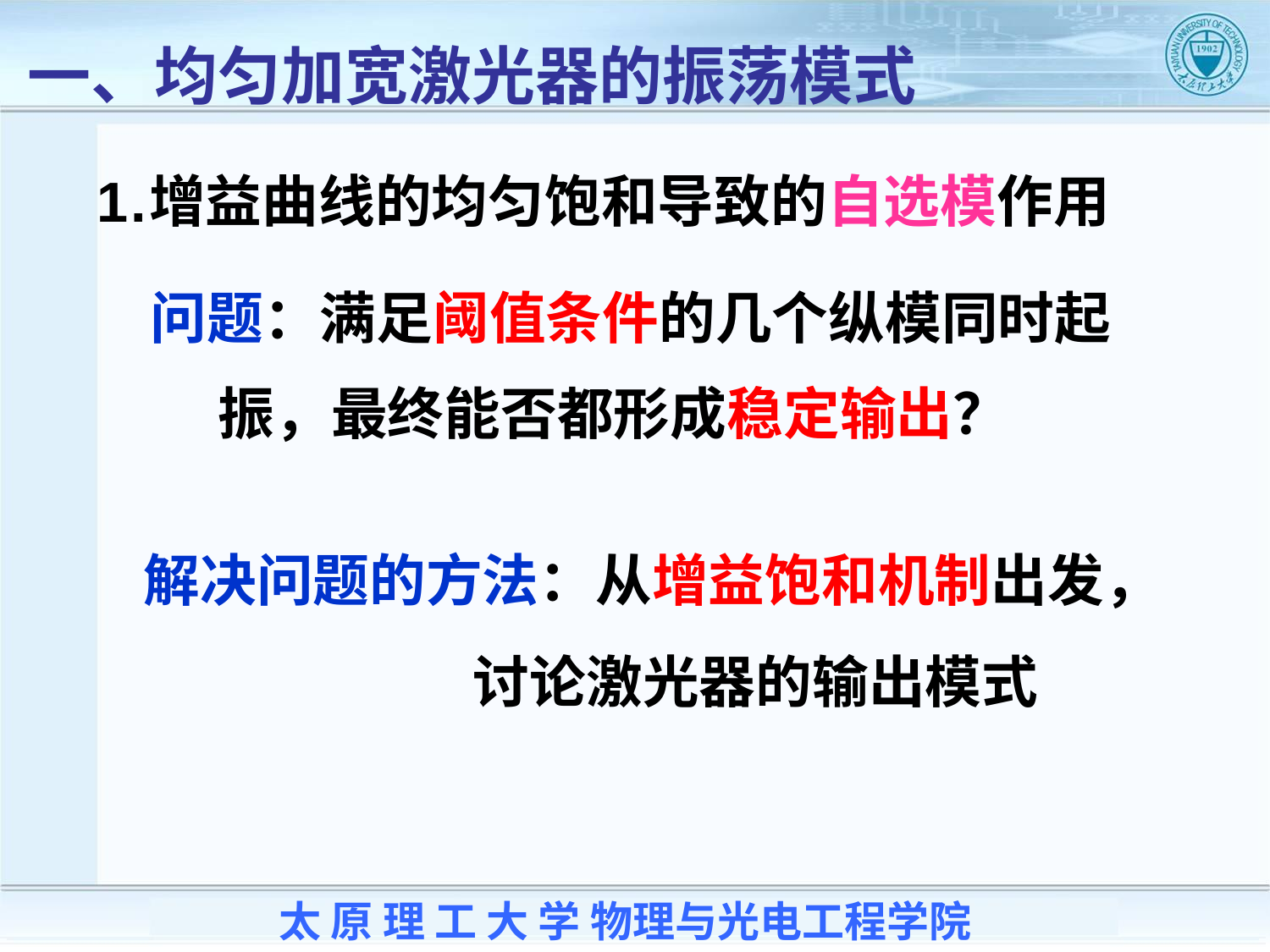

一、均匀加宽激光器的振荡模式
增益曲线的均匀饱和导致的自选模作用
 问题：满足阈值条件的几个纵模同时起
      振，最终能否都形成稳定输出？
解决问题的方法：从增益饱和机制出发，
               讨论激光器的输出模式